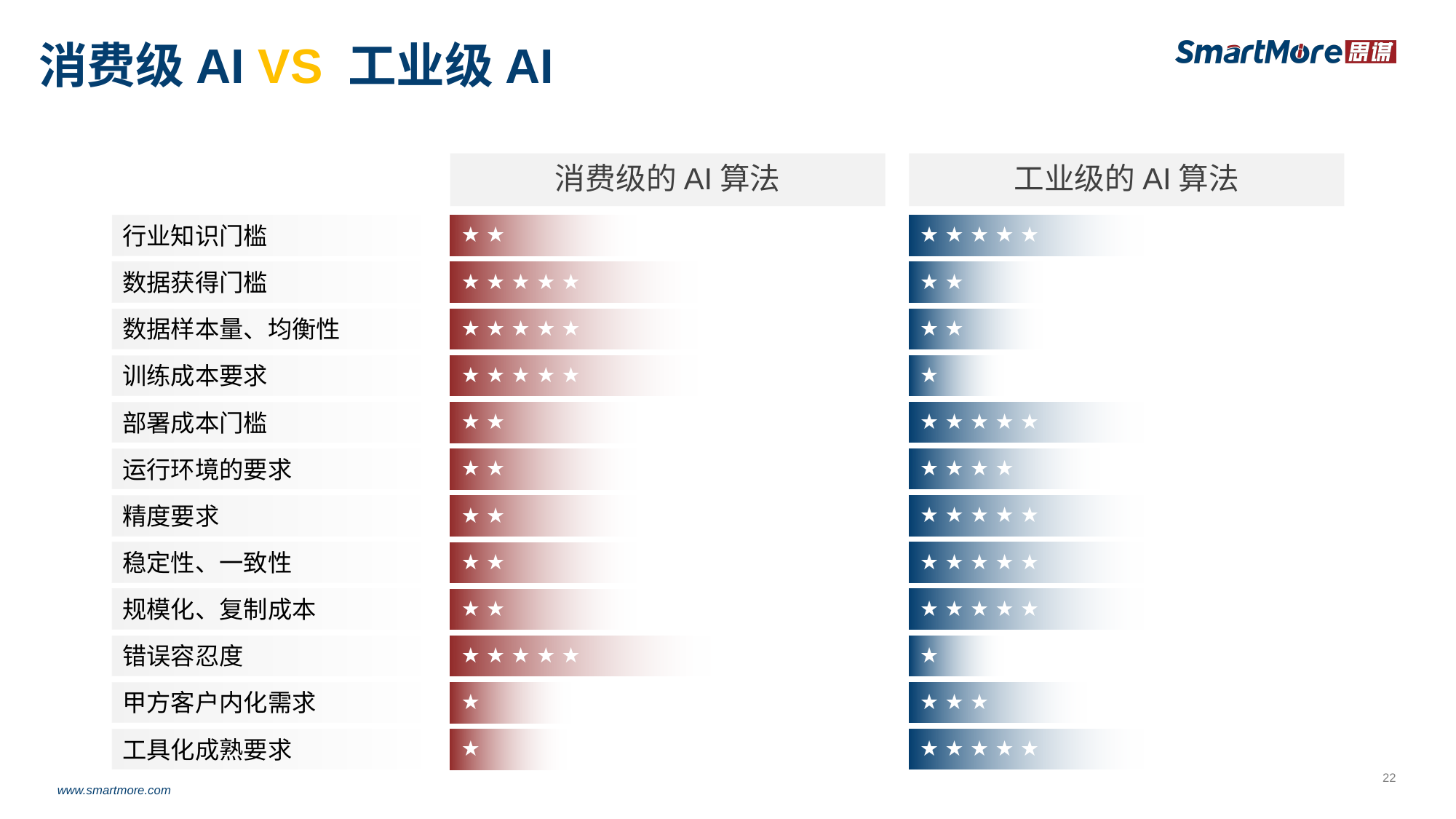

# 消费级AI VS 工业级AI
消费级的AI算法
工业级的AI算法
行业知识门槛
★ ★
★ ★ ★ ★ ★
数据获得门槛
★ ★ ★ ★ ★
★ ★
数据样本量、均衡性
★ ★
★ ★ ★ ★ ★
训练成本要求
★
★ ★ ★ ★ ★
部署成本门槛
★ ★ ★ ★ ★
★ ★
运行环境的要求
★ ★ ★ ★
★ ★
精度要求
★ ★ ★ ★ ★
★ ★
稳定性、一致性
★ ★ ★ ★ ★
★ ★
规模化、复制成本
★ ★ ★ ★ ★
★ ★
错误容忍度
★
★ ★ ★ ★ ★
甲方客户内化需求
★ ★ ★
★
工具化成熟要求
★ ★ ★ ★ ★
★